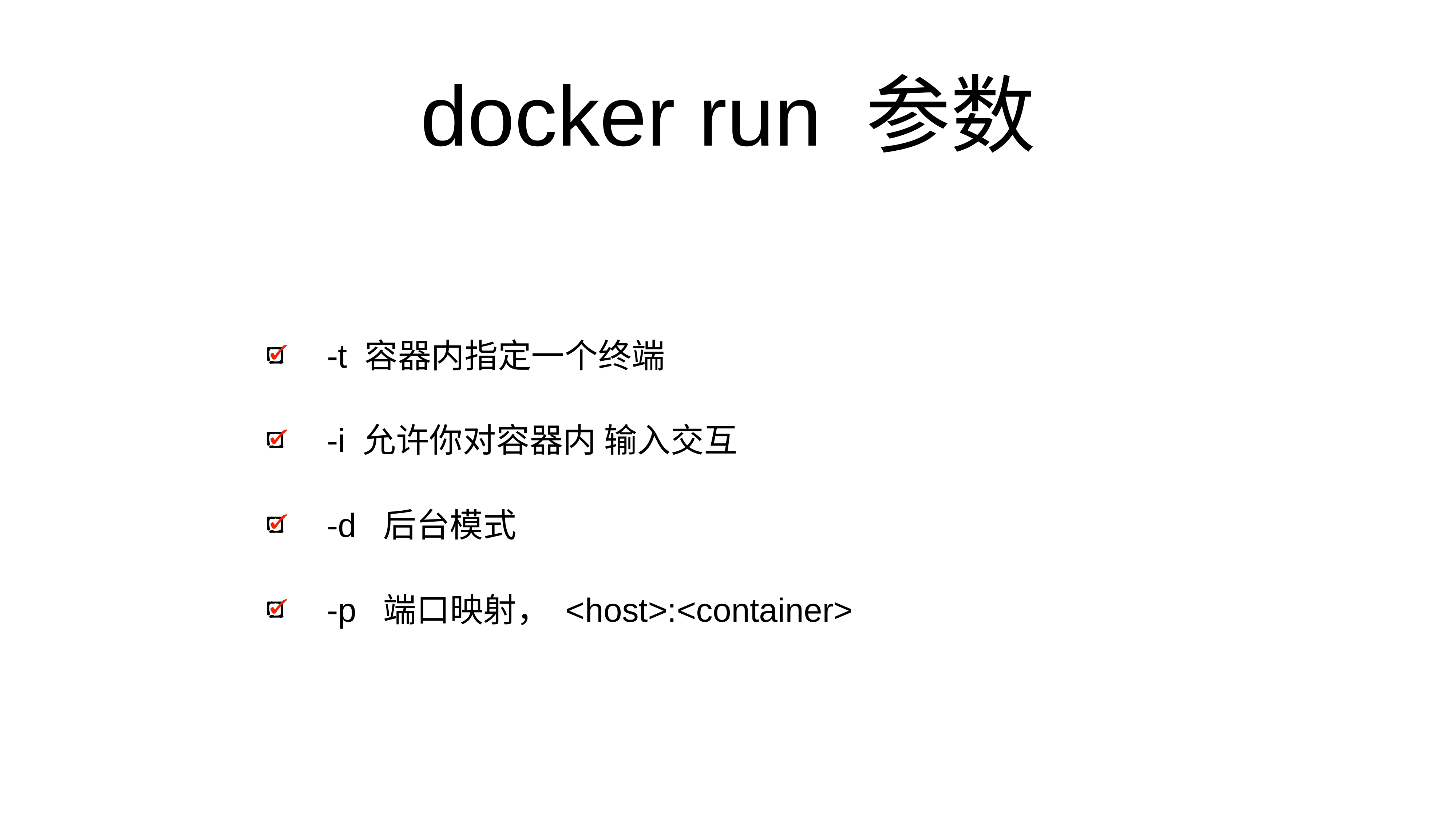

# docker run 参数
-t 容器内指定一个终端
-i 允许你对容器内 输入交互
-d  后台模式
-p  端口映射， <host>:<container>